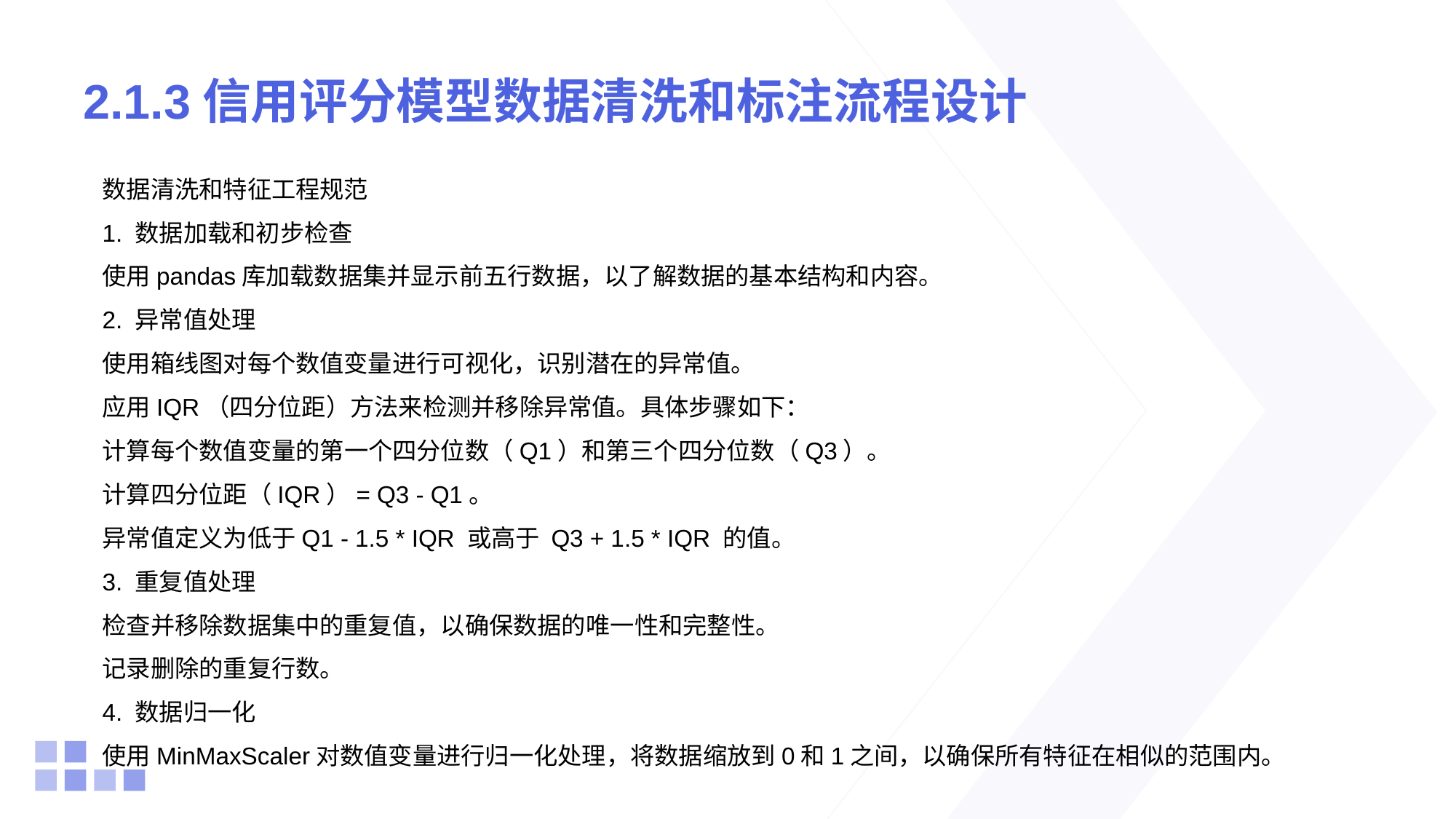

# 2.1.3信用评分模型数据清洗和标注流程设计
数据清洗和特征工程规范
1. 数据加载和初步检查
使用pandas库加载数据集并显示前五行数据，以了解数据的基本结构和内容。
2. 异常值处理
使用箱线图对每个数值变量进行可视化，识别潜在的异常值。
应用IQR（四分位距）方法来检测并移除异常值。具体步骤如下：
计算每个数值变量的第一个四分位数（Q1）和第三个四分位数（Q3）。
计算四分位距（IQR）= Q3 - Q1。
异常值定义为低于Q1 - 1.5 * IQR 或高于 Q3 + 1.5 * IQR 的值。
3. 重复值处理
检查并移除数据集中的重复值，以确保数据的唯一性和完整性。
记录删除的重复行数。
4. 数据归一化
使用MinMaxScaler对数值变量进行归一化处理，将数据缩放到0和1之间，以确保所有特征在相似的范围内。